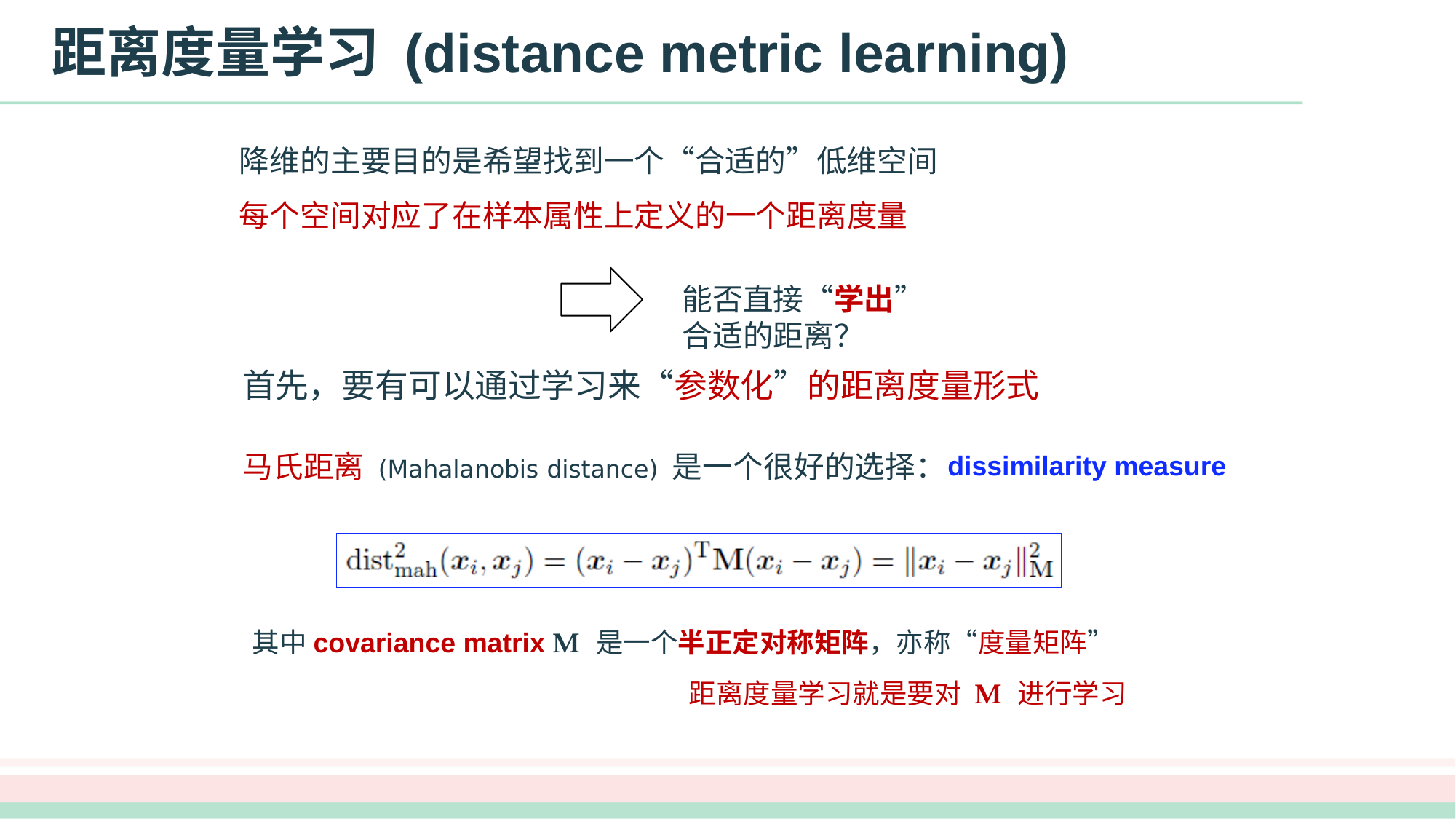

# 距离度量学习 (distance metric learning)
降维的主要目的是希望找到一个“合适的”低维空间 每个空间对应了在样本属性上定义的一个距离度量

能否直接“学出”合适的距离？

首先，要有可以通过学习来“参数化”的距离度量形式

马氏距离 (Mahalanobis distance) 是一个很好的选择：
dissimilarity measure

其中covariance matrix M 是一个半正定对称矩阵，亦称“度量矩阵”
距离度量学习就是要对 M 进行学习